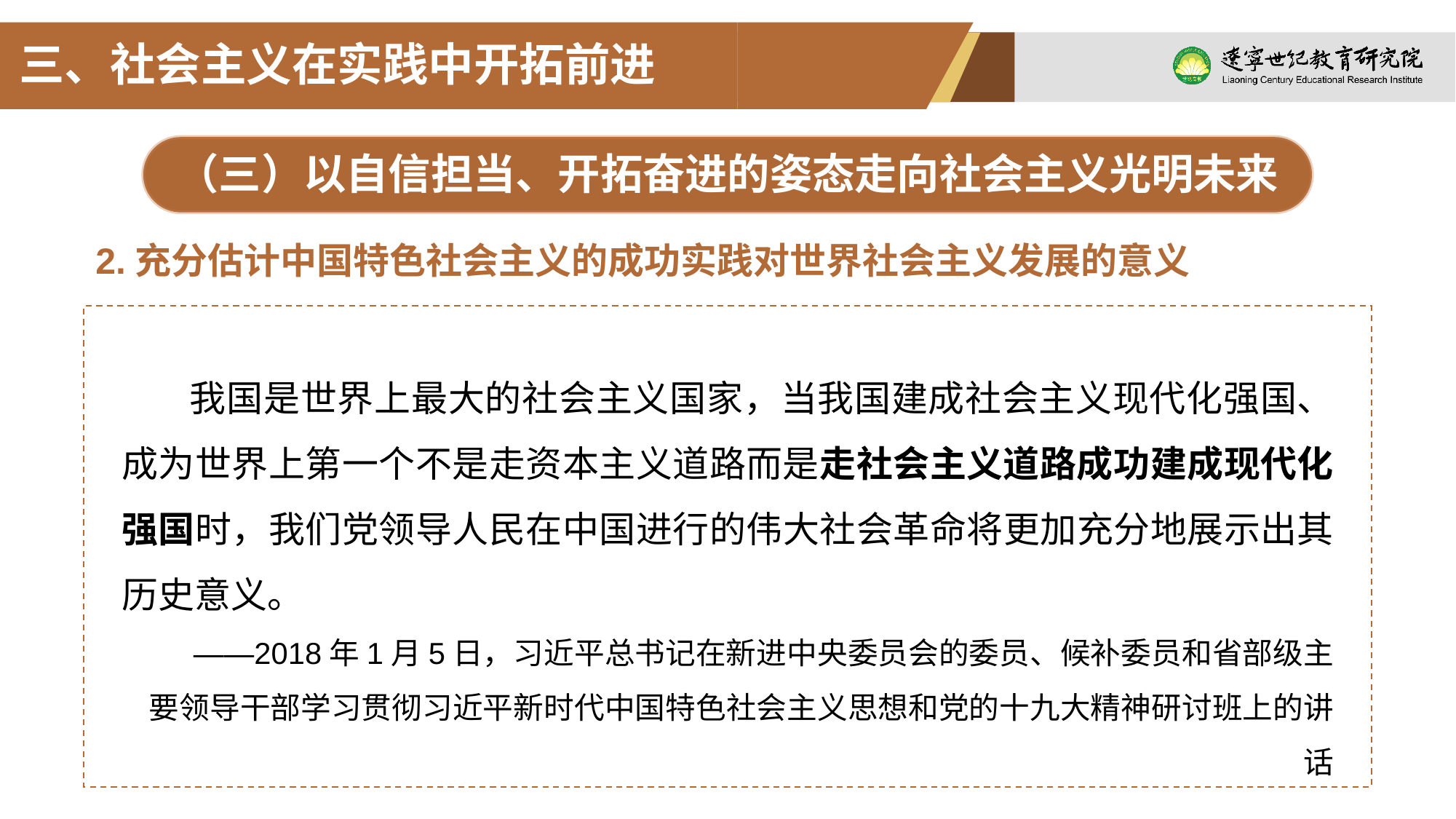

三、社会主义在实践中开拓前进
（三）以自信担当、开拓奋进的姿态走向社会主义光明未来
2.充分估计中国特色社会主义的成功实践对世界社会主义发展的意义

我国是世界上最大的社会主义国家，当我国建成社会主义现代化强国、成为世界上第一个不是走资本主义道路而是走社会主义道路成功建成现代化强国时，我们党领导人民在中国进行的伟大社会革命将更加充分地展示出其历史意义。
——2018年1月5日，习近平总书记在新进中央委员会的委员、候补委员和省部级主要领导干部学习贯彻习近平新时代中国特色社会主义思想和党的十九大精神研讨班上的讲话